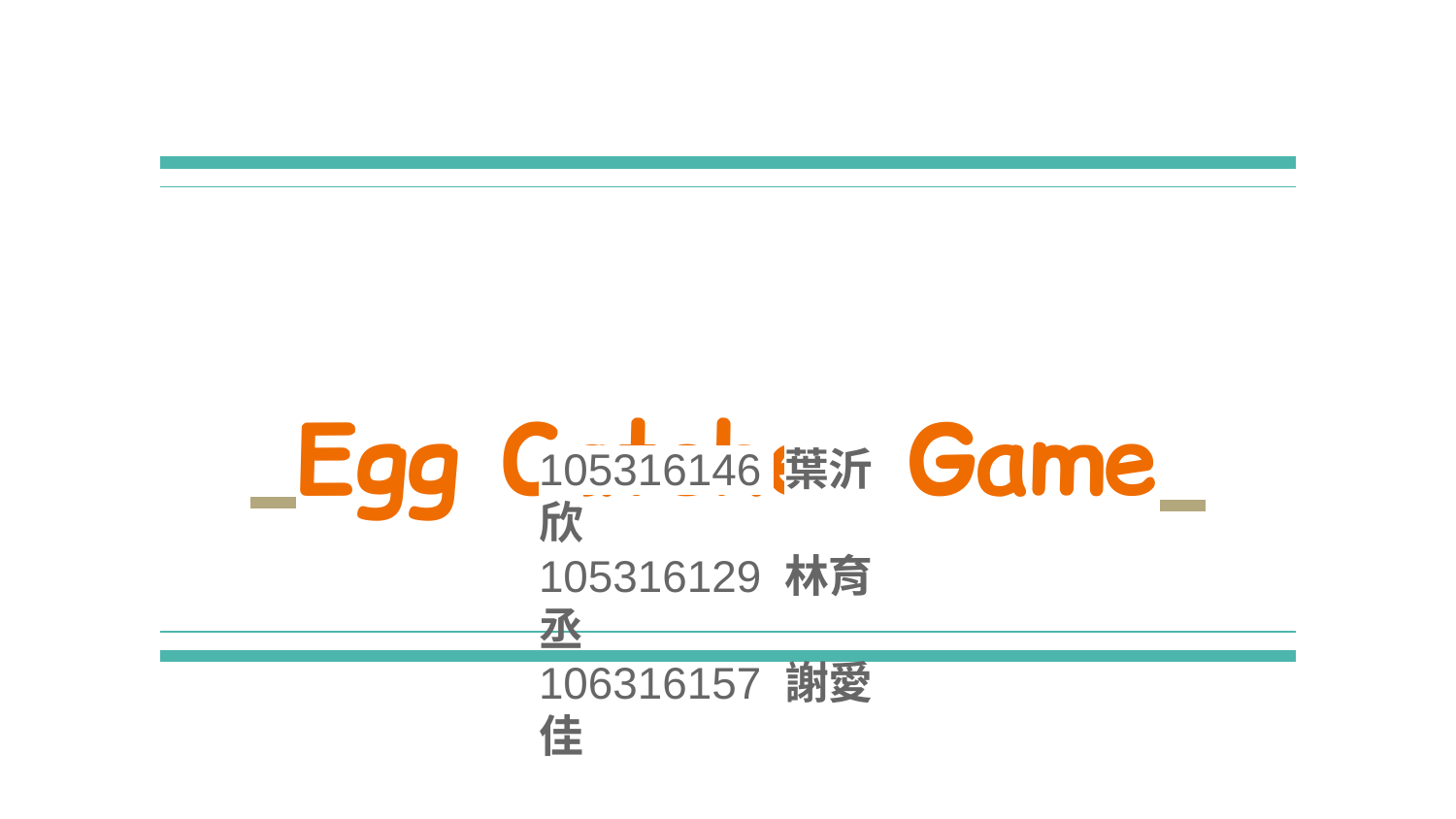

# Egg Catcher Game
105316146 葉沂欣
105316129 林育丞
106316157 謝愛佳